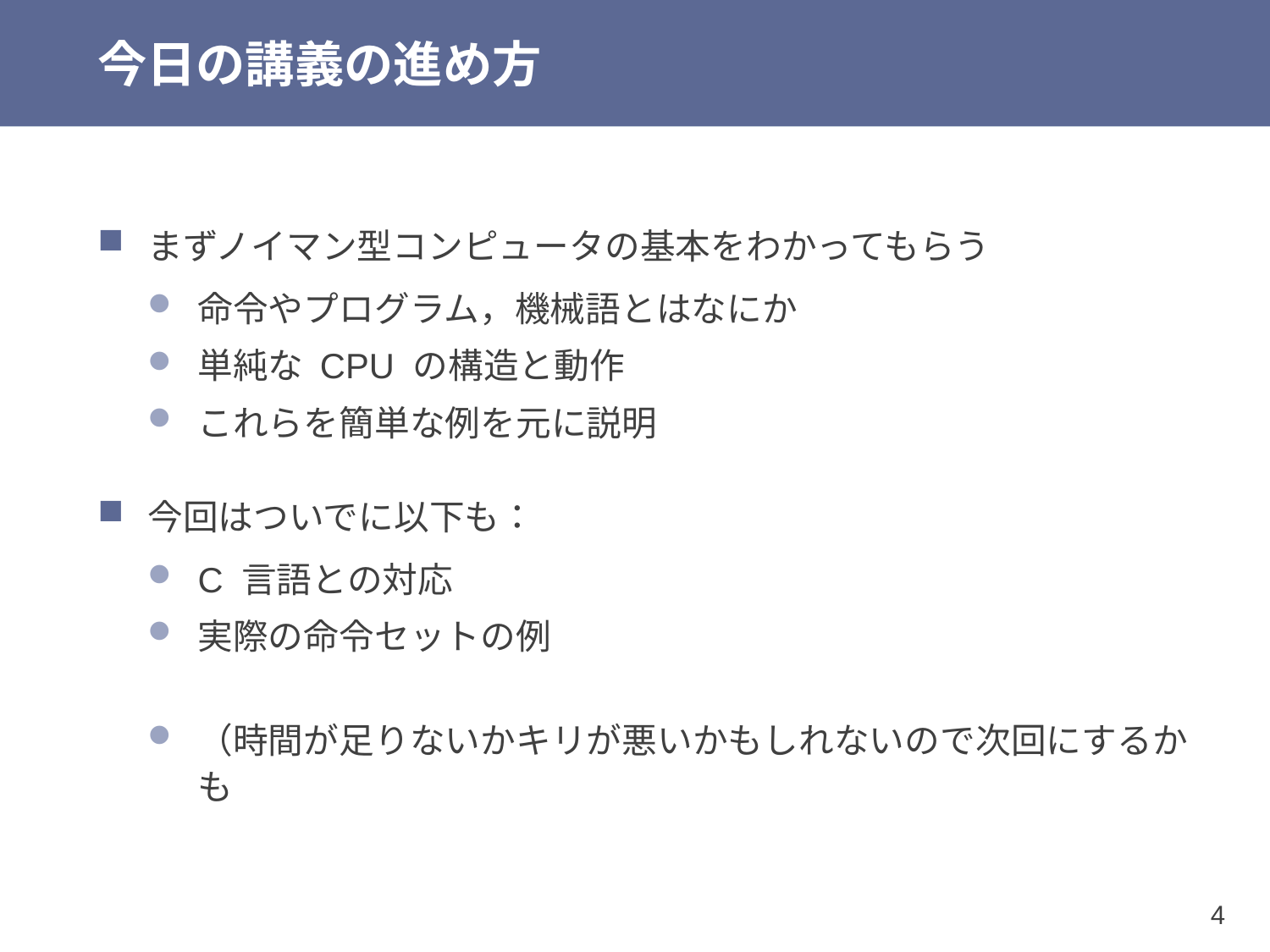

# 今日の講義の進め方
まずノイマン型コンピュータの基本をわかってもらう
命令やプログラム，機械語とはなにか
単純な CPU の構造と動作
これらを簡単な例を元に説明
今回はついでに以下も：
C 言語との対応
実際の命令セットの例
（時間が足りないかキリが悪いかもしれないので次回にするかも